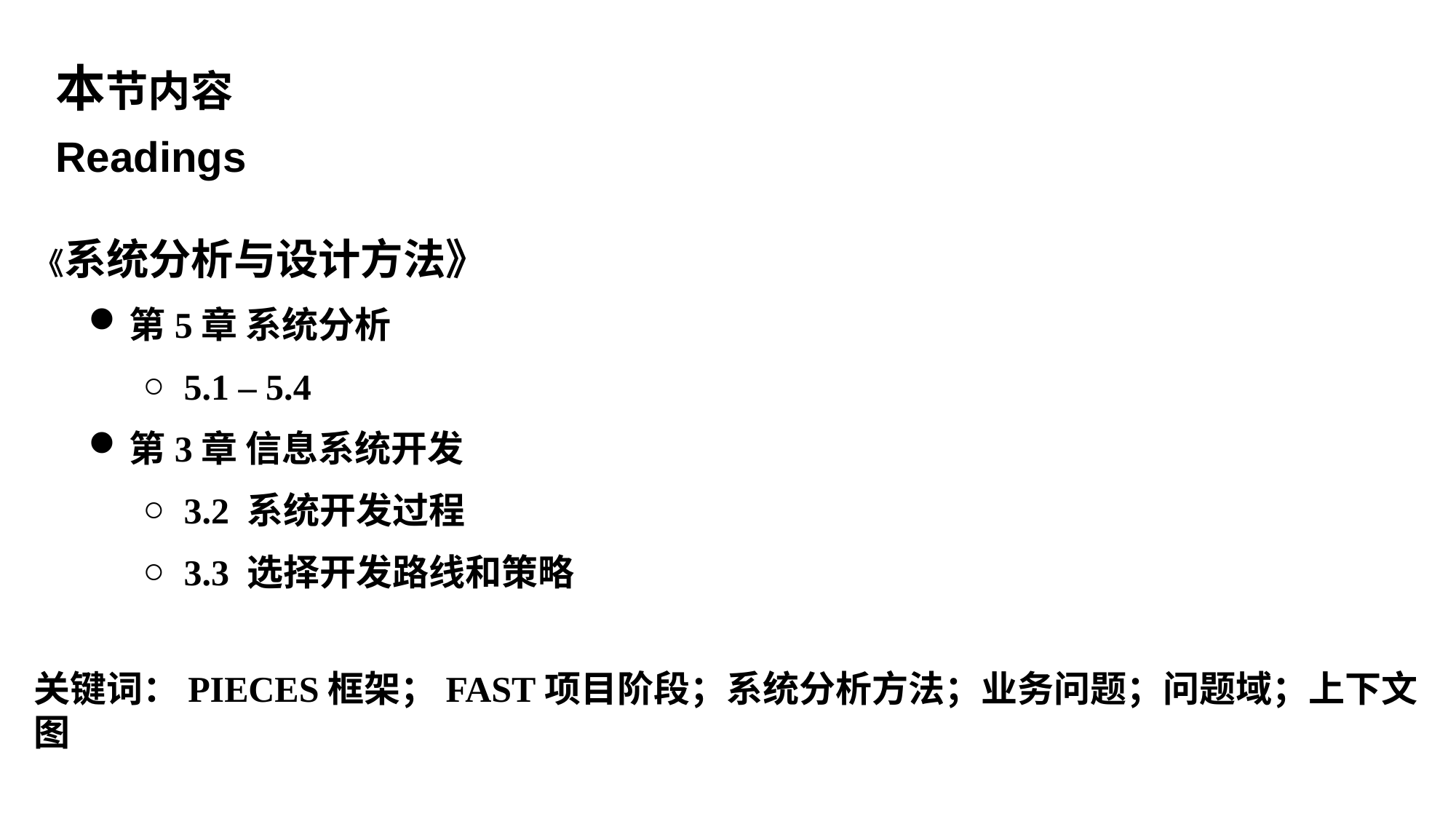

本节内容
Readings

《系统分析与设计方法》
第5章 系统分析
5.1 – 5.4
第3章 信息系统开发
3.2 系统开发过程
3.3 选择开发路线和策略

关键词：PIECES框架；FAST项目阶段；系统分析方法；业务问题；问题域；上下文图